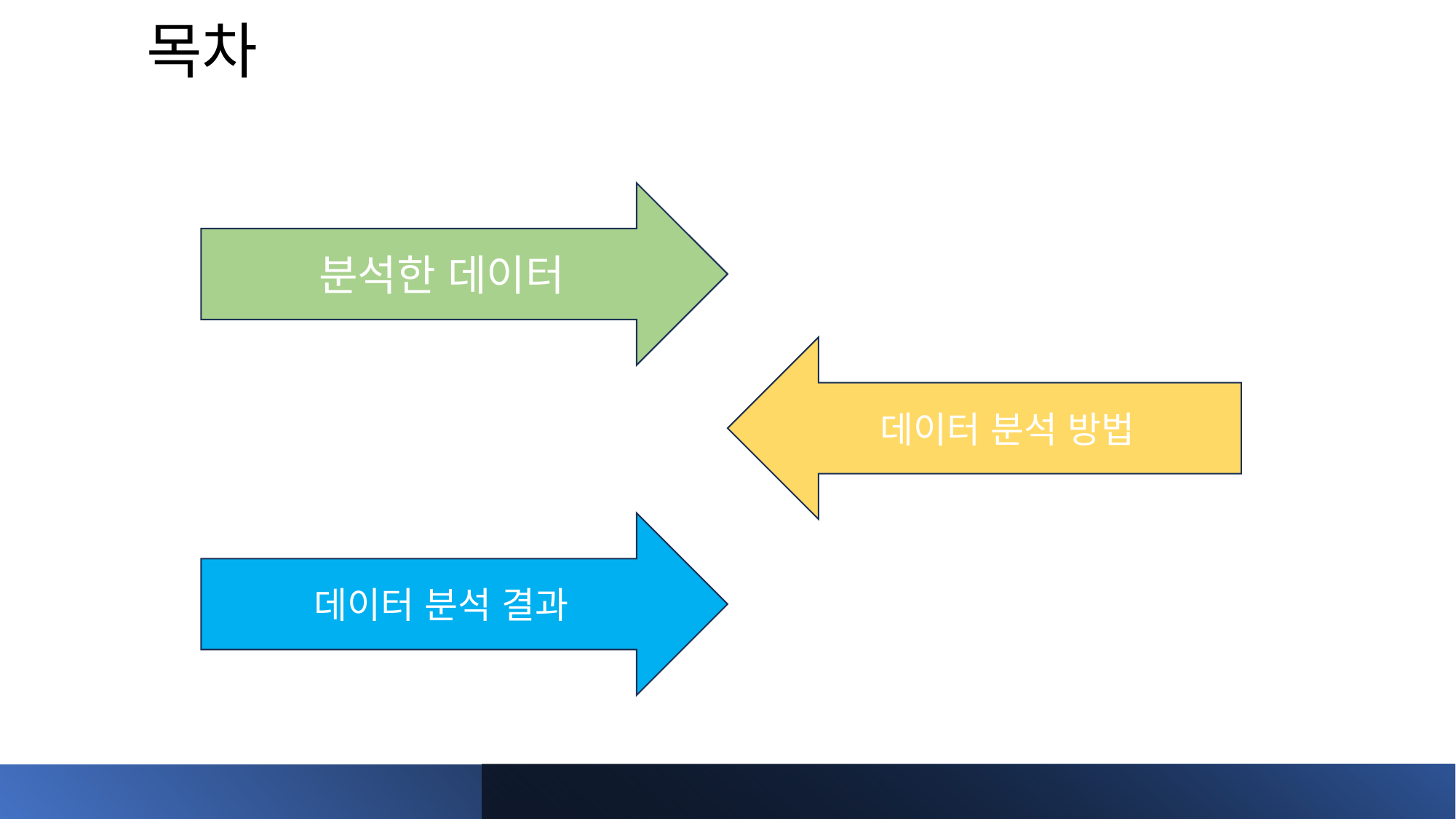

# 목차
분석한 데이터
데이터 분석 방법
데이터 분석 결과